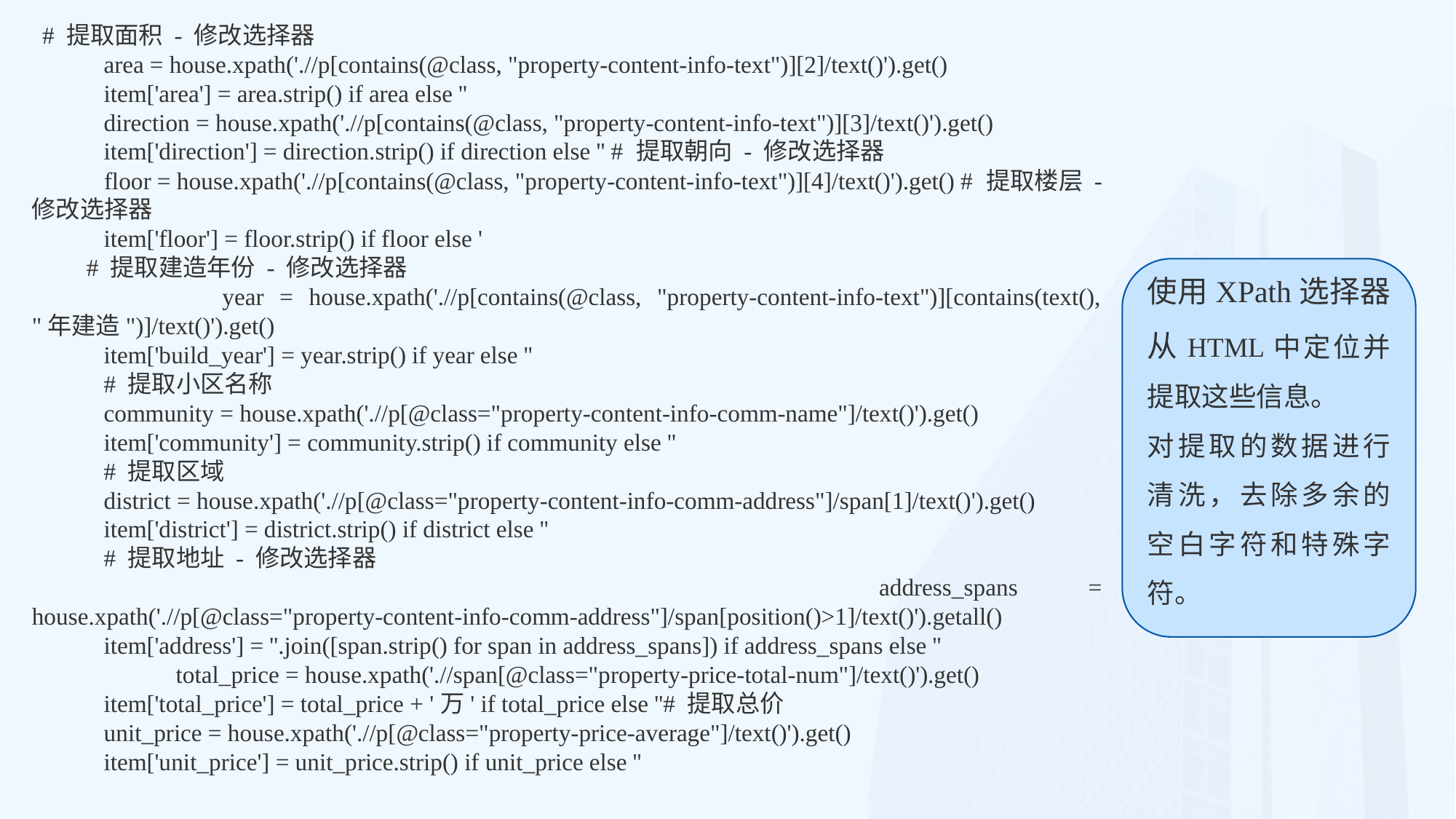

# 提取面积 - 修改选择器
            area = house.xpath('.//p[contains(@class, "property-content-info-text")][2]/text()').get()
            item['area'] = area.strip() if area else ''
            direction = house.xpath('.//p[contains(@class, "property-content-info-text")][3]/text()').get()
            item['direction'] = direction.strip() if direction else '' # 提取朝向 - 修改选择器
            floor = house.xpath('.//p[contains(@class, "property-content-info-text")][4]/text()').get() # 提取楼层 - 修改选择器
            item['floor'] = floor.strip() if floor else '
# 提取建造年份 - 修改选择器
            year = house.xpath('.//p[contains(@class, "property-content-info-text")][contains(text(), "年建造")]/text()').get()
            item['build_year'] = year.strip() if year else ''
            # 提取小区名称
            community = house.xpath('.//p[@class="property-content-info-comm-name"]/text()').get()
            item['community'] = community.strip() if community else ''
            # 提取区域
            district = house.xpath('.//p[@class="property-content-info-comm-address"]/span[1]/text()').get()
            item['district'] = district.strip() if district else ''
            # 提取地址 - 修改选择器
            address_spans = house.xpath('.//p[@class="property-content-info-comm-address"]/span[position()>1]/text()').getall()
            item['address'] = ''.join([span.strip() for span in address_spans]) if address_spans else ''
                        total_price = house.xpath('.//span[@class="property-price-total-num"]/text()').get()
            item['total_price'] = total_price + '万' if total_price else ''# 提取总价
            unit_price = house.xpath('.//p[@class="property-price-average"]/text()').get()
            item['unit_price'] = unit_price.strip() if unit_price else ''

使用XPath选择器从HTML中定位并提取这些信息。
对提取的数据进行清洗，去除多余的空白字符和特殊字符。